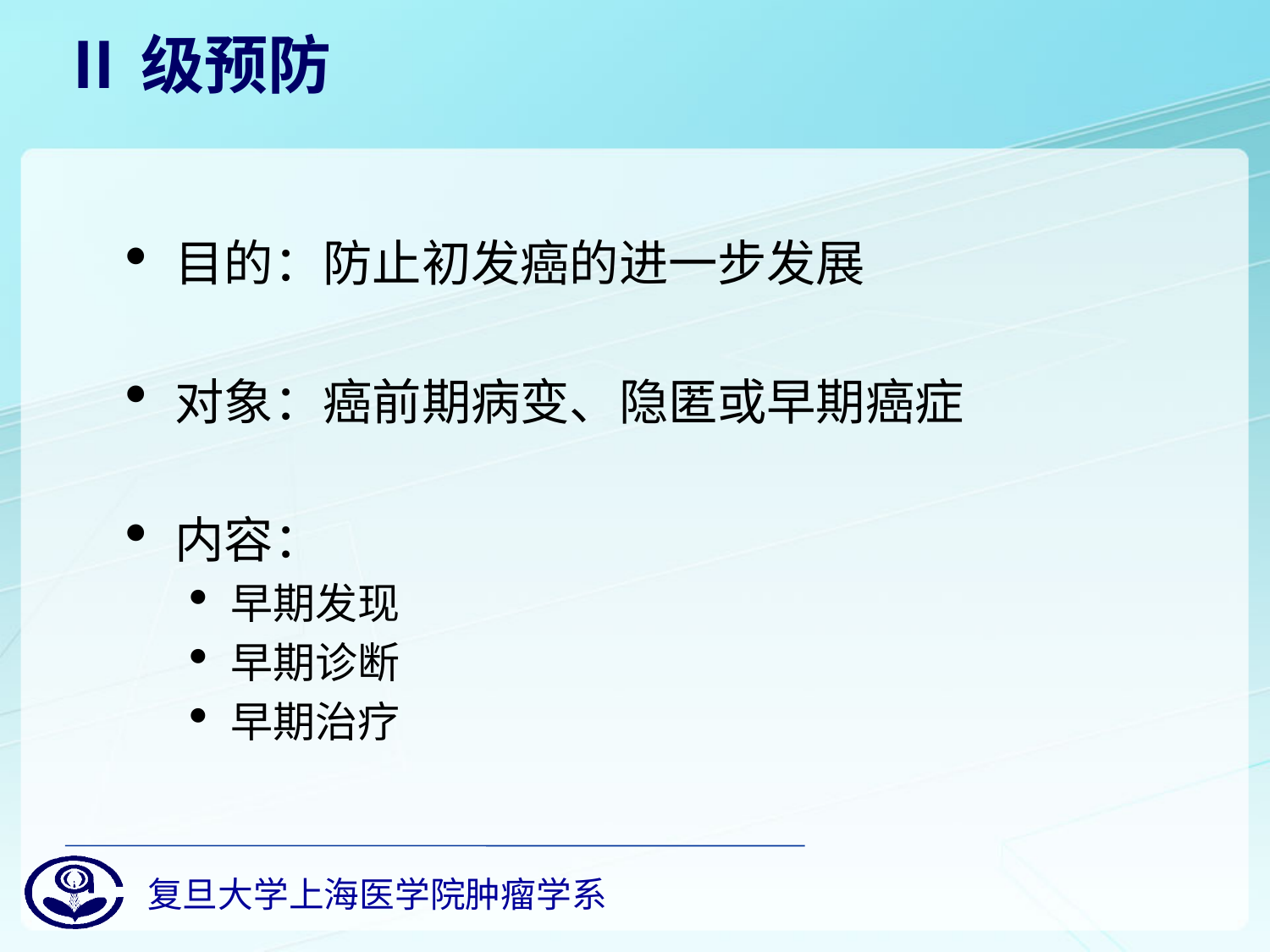

# Ⅱ级预防
目的：防止初发癌的进一步发展

对象：癌前期病变、隐匿或早期癌症

内容：
早期发现
早期诊断
早期治疗